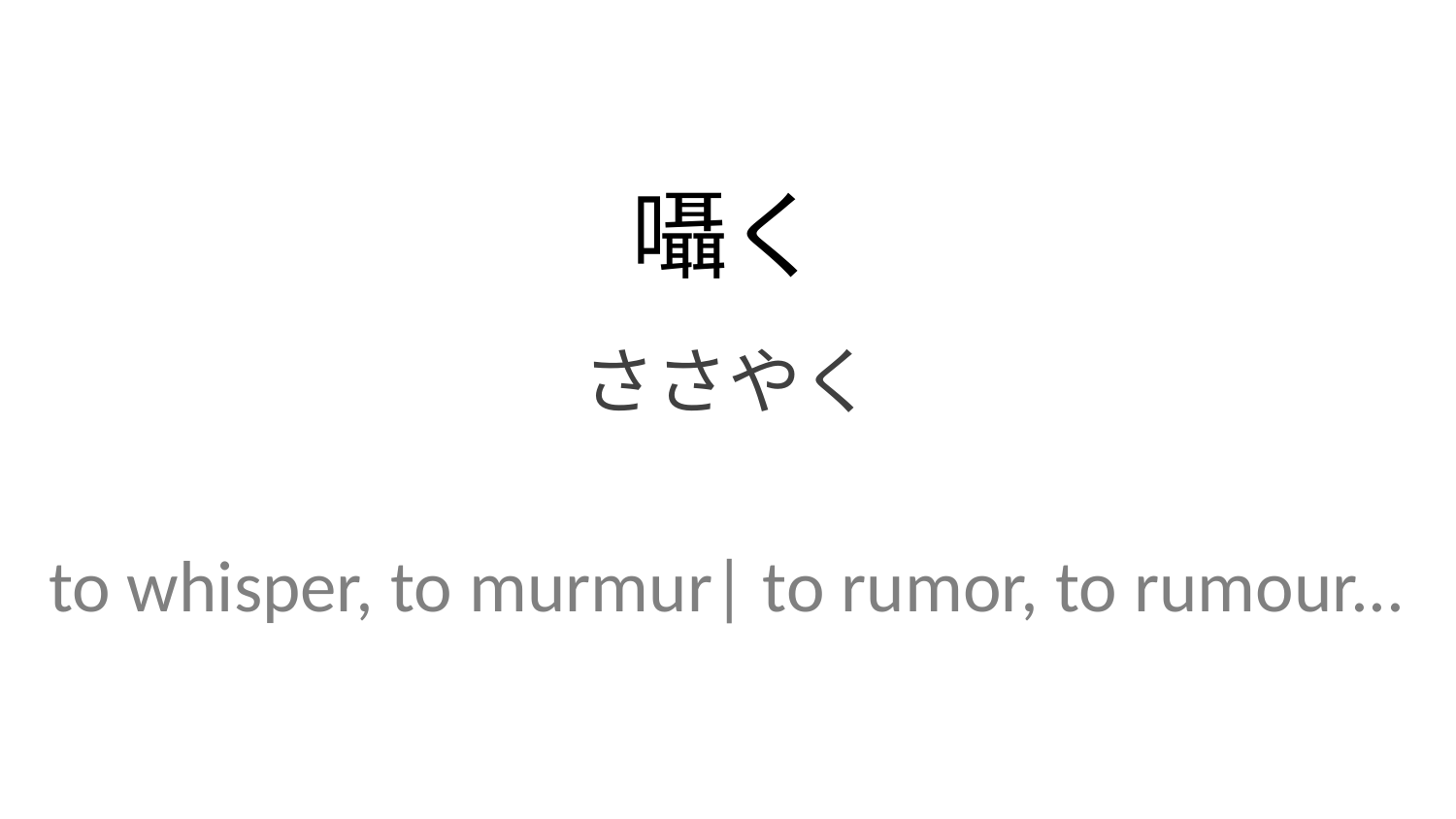

囁く

ささやく
to whisper, to murmur| to rumor, to rumour...